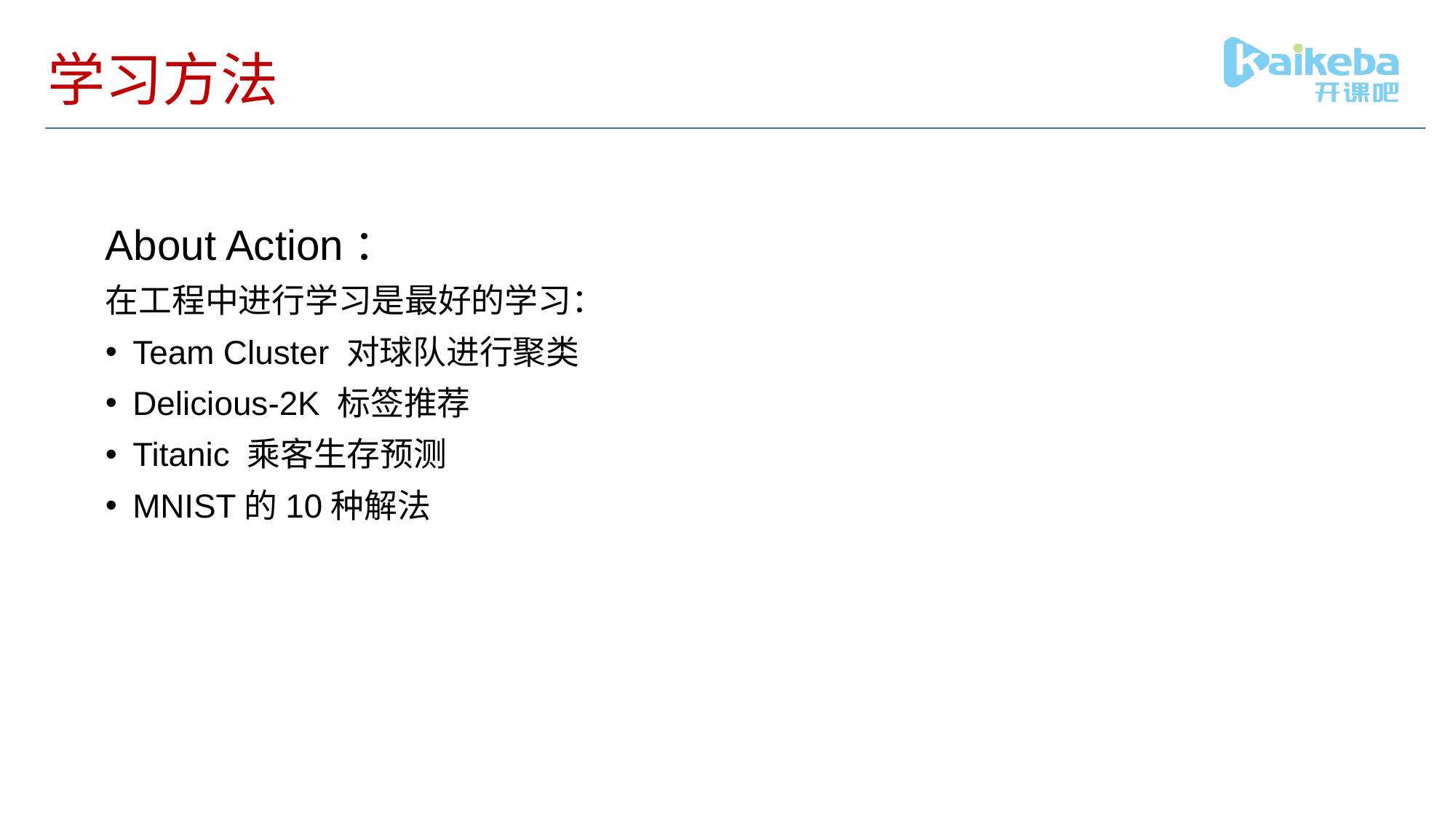

# 学习方法
About Action：
在工程中进行学习是最好的学习：
Team Cluster 对球队进行聚类
Delicious-2K 标签推荐
Titanic 乘客生存预测
MNIST的10种解法